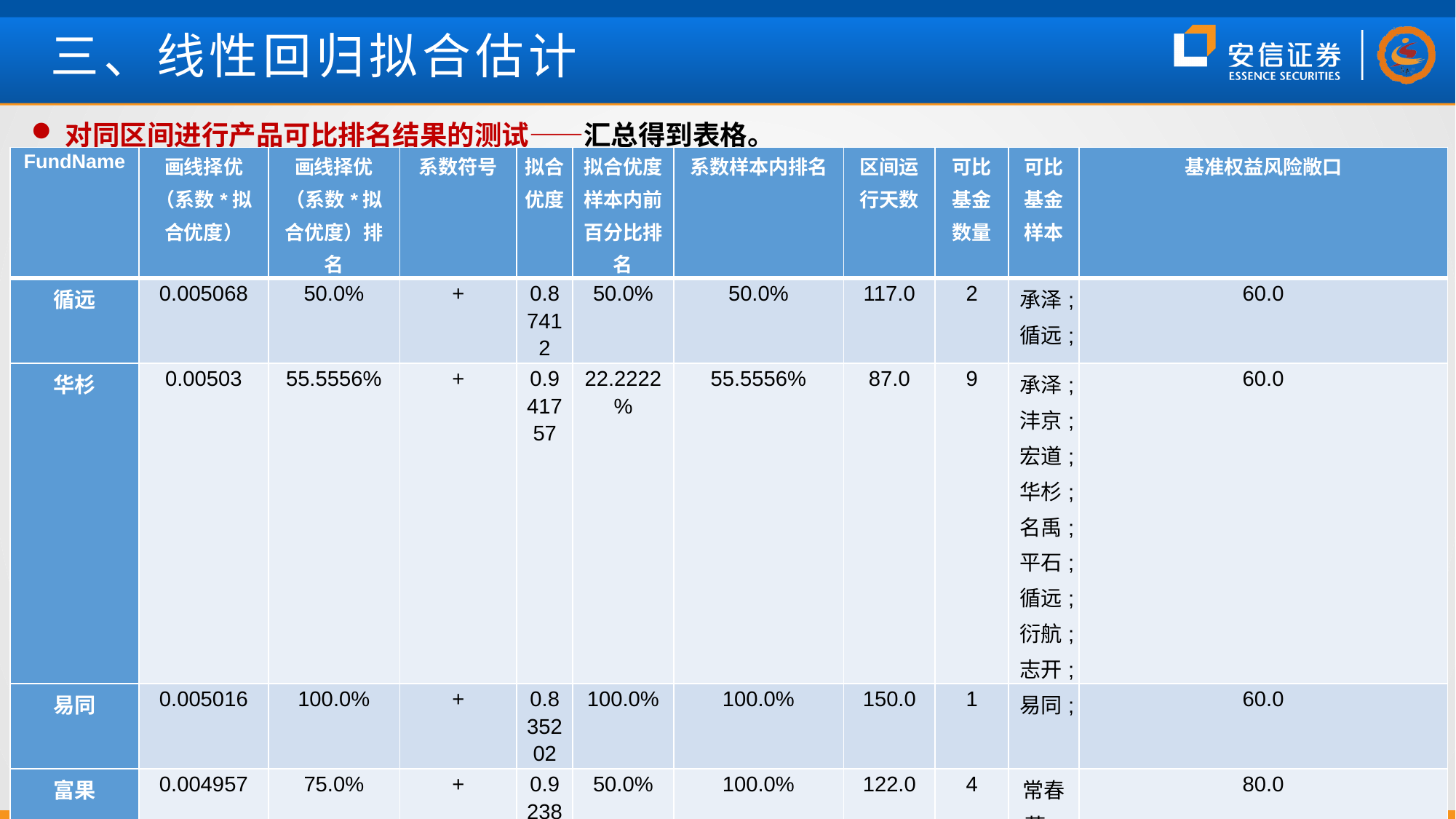

# 三、线性回归拟合估计
对同区间进行产品可比排名结果的测试——汇总得到表格。
| FundName | 画线择优（系数\*拟合优度） | 画线择优（系数\*拟合优度）排名 | 系数符号 | 拟合优度 | 拟合优度样本内前百分比排名 | 系数样本内排名 | 区间运行天数 | 可比基金数量 | 可比基金样本 | 基准权益风险敞口 |
| --- | --- | --- | --- | --- | --- | --- | --- | --- | --- | --- |
| 循远 | 0.005068 | 50.0% | + | 0.87412 | 50.0% | 50.0% | 117.0 | 2 | 承泽;循远; | 60.0 |
| 华杉 | 0.00503 | 55.5556% | + | 0.941757 | 22.2222% | 55.5556% | 87.0 | 9 | 承泽;沣京;宏道;华杉;名禹;平石;循远;衍航;志开; | 60.0 |
| 易同 | 0.005016 | 100.0% | + | 0.835202 | 100.0% | 100.0% | 150.0 | 1 | 易同; | 60.0 |
| 富果 | 0.004957 | 75.0% | + | 0.923834 | 50.0% | 100.0% | 122.0 | 4 | 常春藤;富果;榕树;申九; | 80.0 |
| 红筹 | 0.003897 | 100.0% | + | 0.855476 | 100.0% | 100.0% | 110.0 | 1 | 红筹; | 60.0 |
| 衍航 | 0.00356 | 71.4286% | + | 0.866297 | 42.8571% | 71.4286% | 104.0 | 7 | 承泽;沣京;宏道;名禹;循远;衍航;志开; | 60.0 |